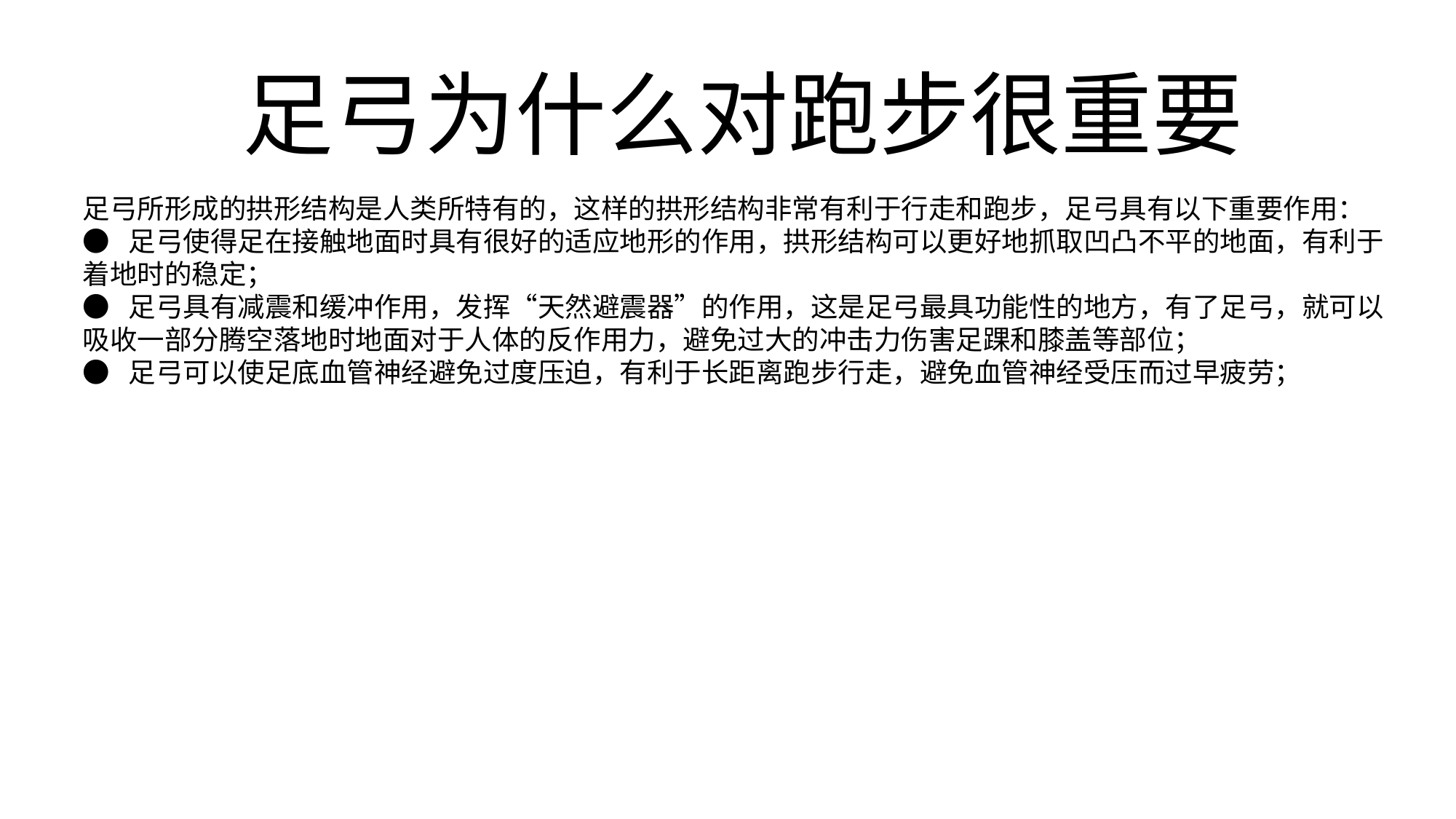

足弓为什么对跑步很重要
足弓所形成的拱形结构是人类所特有的，这样的拱形结构非常有利于行走和跑步，足弓具有以下重要作用：
●  足弓使得足在接触地面时具有很好的适应地形的作用，拱形结构可以更好地抓取凹凸不平的地面，有利于着地时的稳定；
●  足弓具有减震和缓冲作用，发挥“天然避震器”的作用，这是足弓最具功能性的地方，有了足弓，就可以吸收一部分腾空落地时地面对于人体的反作用力，避免过大的冲击力伤害足踝和膝盖等部位；
●  足弓可以使足底血管神经避免过度压迫，有利于长距离跑步行走，避免血管神经受压而过早疲劳；